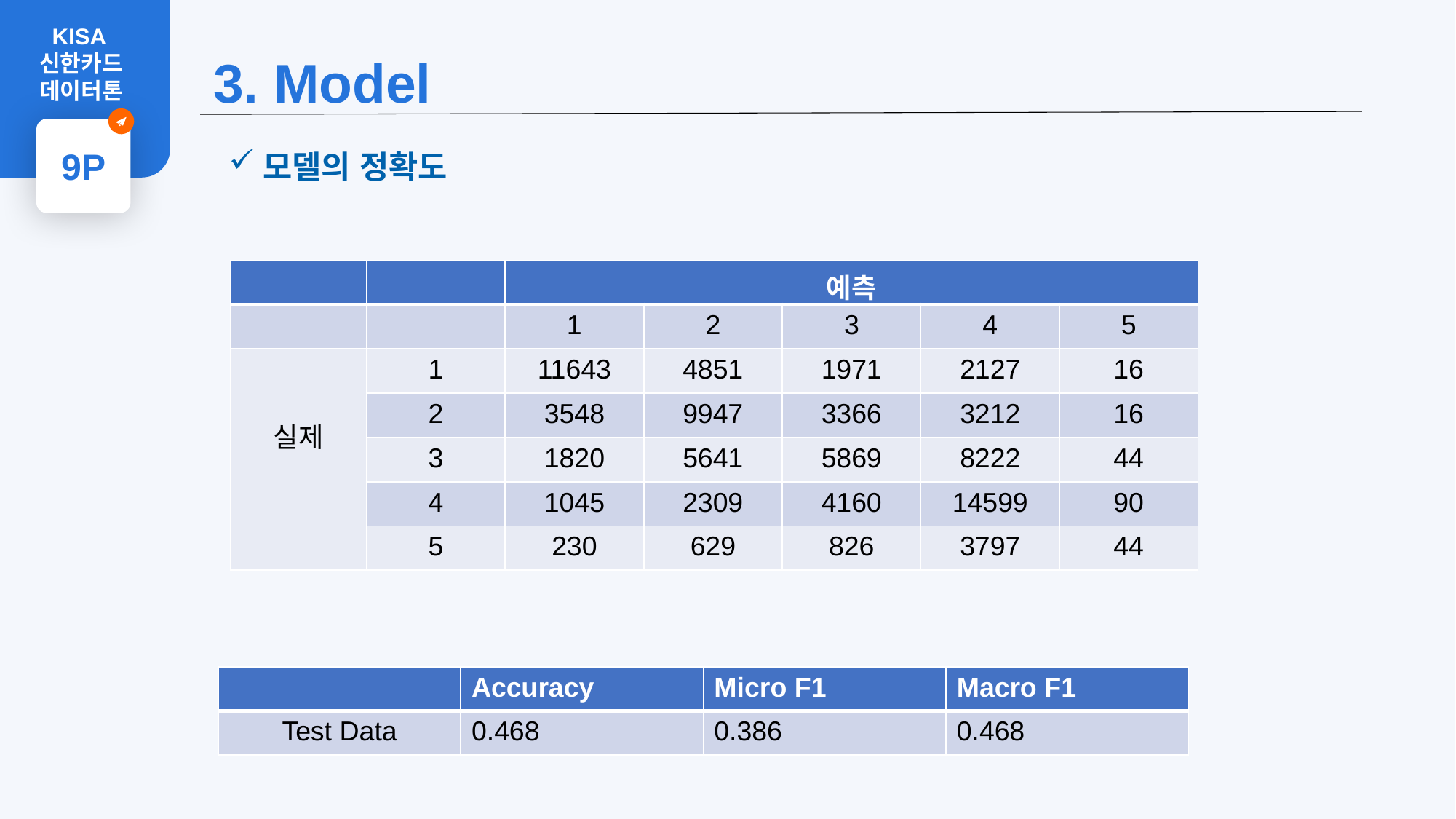

3. Model

  KISA
신한카드
데이터톤

9P
모델의 정확도

|  |  | 예측 |  |  |  |  |
| --- | --- | --- | --- | --- | --- | --- |
|  |  | 1 | 2 | 3 | 4 | 5 |
| 실제 | 1 | 11643 | 4851 | 1971 | 2127 | 16 |
|  | 2 | 3548 | 9947 | 3366 | 3212 | 16 |
|  | 3 | 1820 | 5641 | 5869 | 8222 | 44 |
|  | 4 | 1045 | 2309 | 4160 | 14599 | 90 |
|  | 5 | 230 | 629 | 826 | 3797 | 44 |
정확도 -> 표
|  | Accuracy | Micro F1 | Macro F1 |
| --- | --- | --- | --- |
| Test Data | 0.468 | 0.386 | 0.468 |